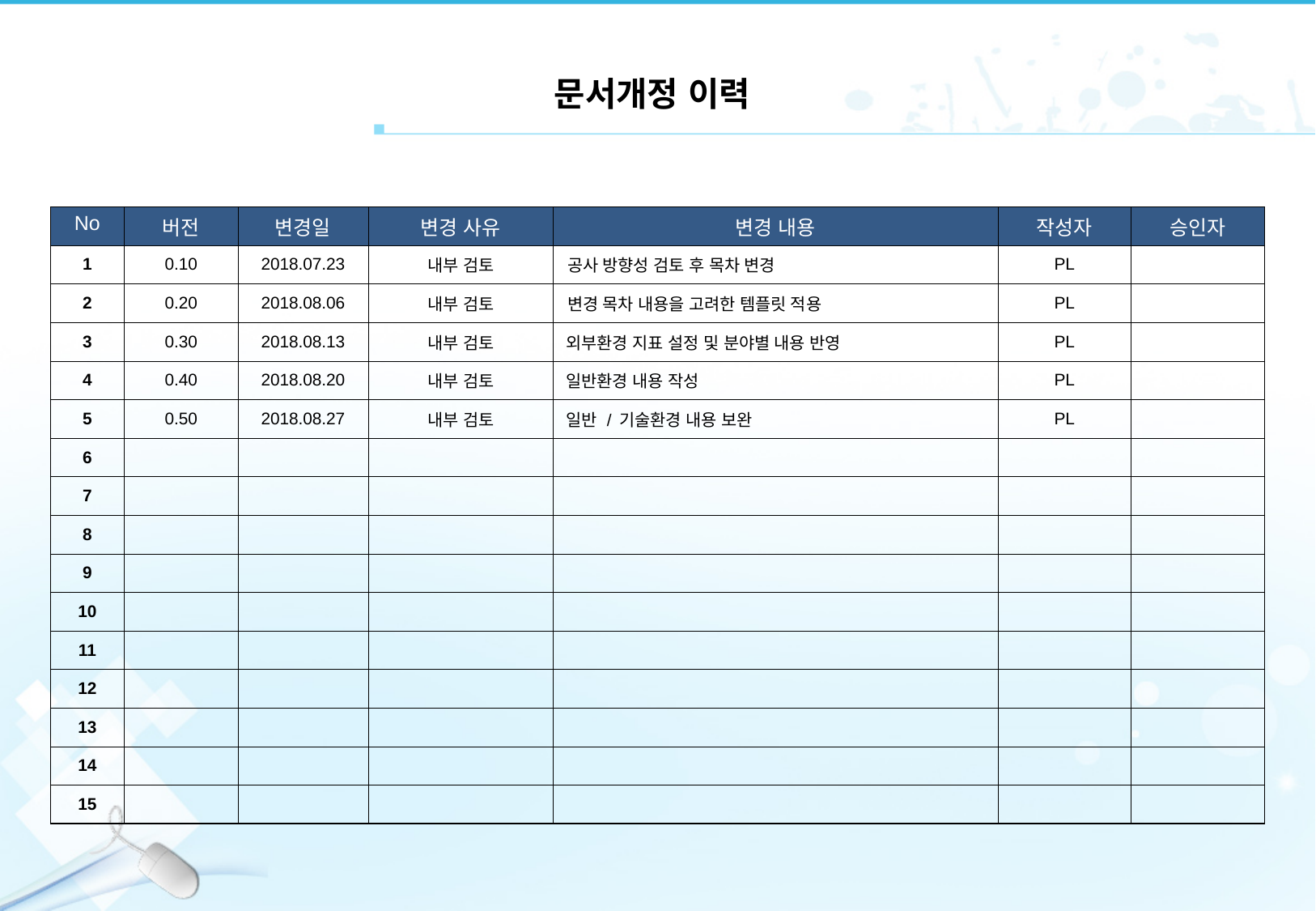

문서개정 이력
| No | 버전 | 변경일 | 변경 사유 | 변경 내용 | 작성자 | 승인자 |
| --- | --- | --- | --- | --- | --- | --- |
| 1 | 0.10 | 2018.07.23 | 내부 검토 | 공사 방향성 검토 후 목차 변경 | PL |  |
| 2 | 0.20 | 2018.08.06 | 내부 검토 | 변경 목차 내용을 고려한 템플릿 적용 | PL |  |
| 3 | 0.30 | 2018.08.13 | 내부 검토 | 외부환경 지표 설정 및 분야별 내용 반영 | PL |  |
| 4 | 0.40 | 2018.08.20 | 내부 검토 | 일반환경 내용 작성 | PL |  |
| 5 | 0.50 | 2018.08.27 | 내부 검토 | 일반 / 기술환경 내용 보완 | PL |  |
| 6 |  |  |  |  |  |  |
| 7 |  |  |  |  |  |  |
| 8 |  |  |  |  |  |  |
| 9 |  |  |  |  |  |  |
| 10 |  |  |  |  |  |  |
| 11 |  |  |  |  |  |  |
| 12 |  |  |  |  |  |  |
| 13 |  |  |  |  |  |  |
| 14 |  |  |  |  |  |  |
| 15 |  |  |  |  |  |  |